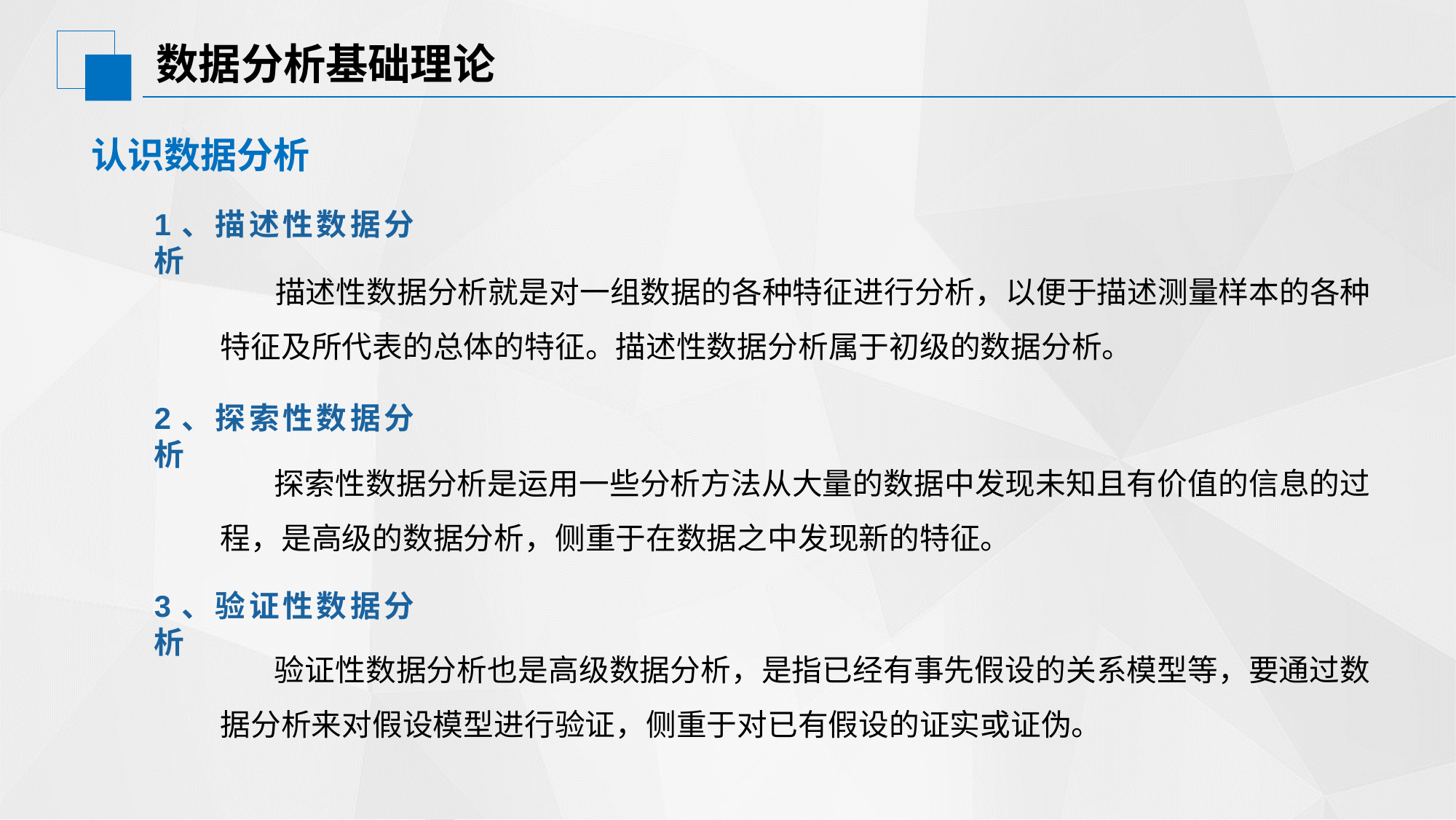

# 数据分析基础理论
认识数据分析
1、描述性数据分析
       描述性数据分析就是对一组数据的各种特征进行分析，以便于描述测量样本的各种特征及所代表的总体的特征。描述性数据分析属于初级的数据分析。
2、探索性数据分析
探索性数据分析是运用一些分析方法从大量的数据中发现未知且有价值的信息的过程，是高级的数据分析，侧重于在数据之中发现新的特征。
3、验证性数据分析
验证性数据分析也是高级数据分析，是指已经有事先假设的关系模型等，要通过数据分析来对假设模型进行验证，侧重于对已有假设的证实或证伪。